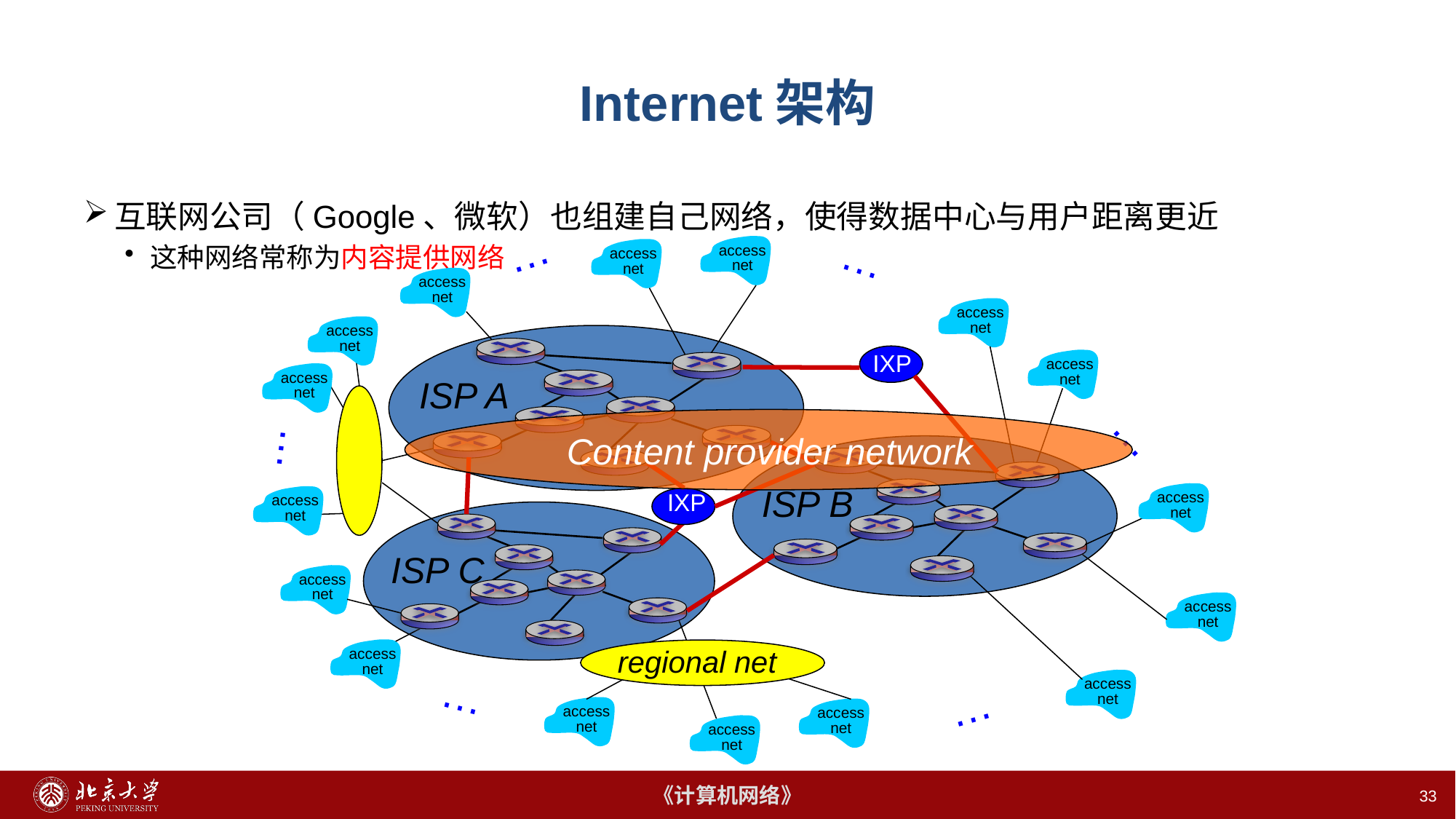

# Internet架构
互联网公司（Google、微软）也组建自己网络，使得数据中心与用户距离更近
这种网络常称为内容提供网络
…
…

access
net

access
net

access
net

access
net

access
net

IXP

access
net

access
net
ISP A

…

…
Content provider network

IXP

ISP B

access
net

access
net

ISP C

access
net

access
net

regional net

access
net

access
net
…

access
net

access
net
…

access
net
33